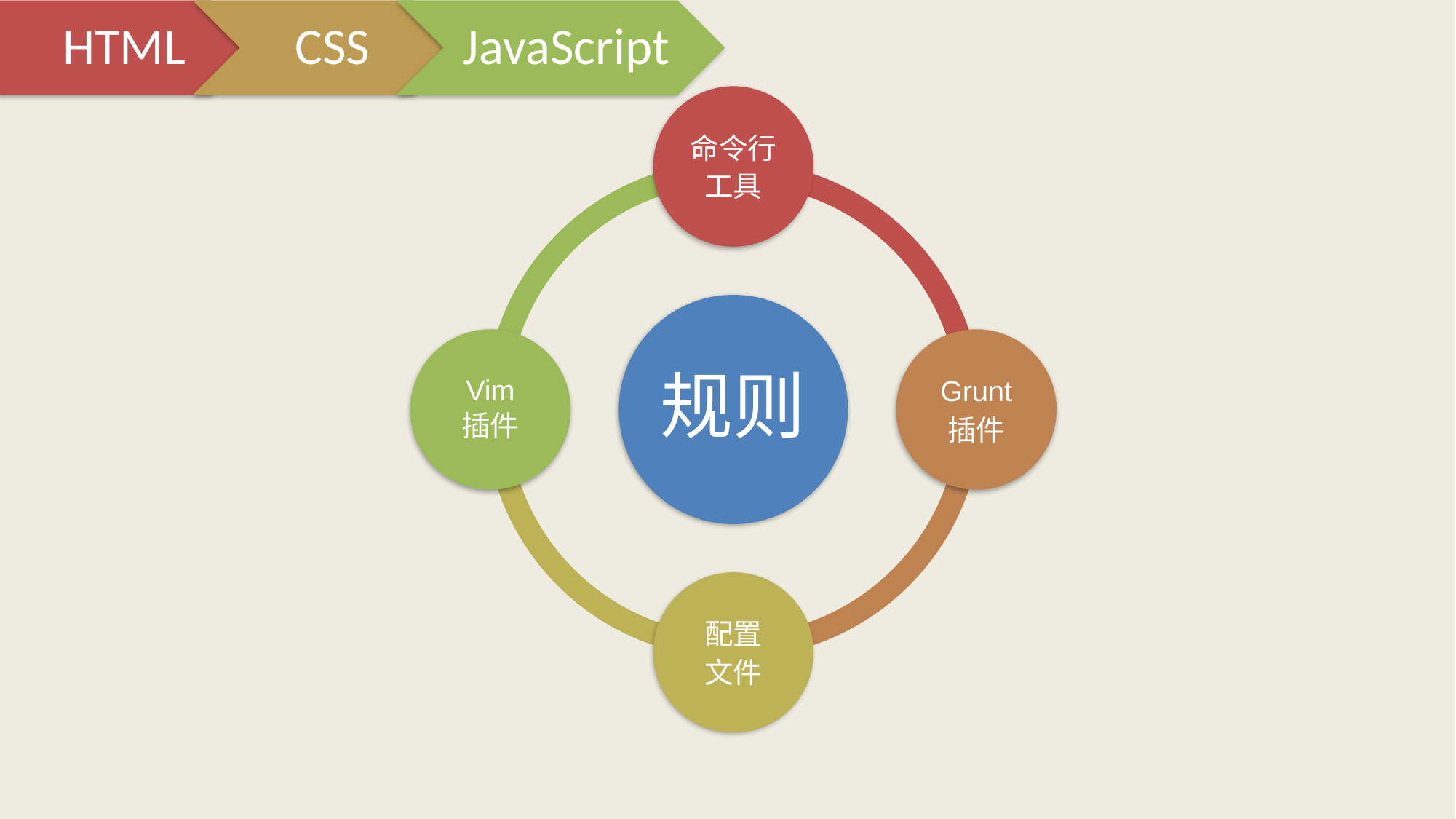

HTML
CSS
JavaScript
规则
命令行
工具
Grunt
插件
配置
文件
Vim
插件